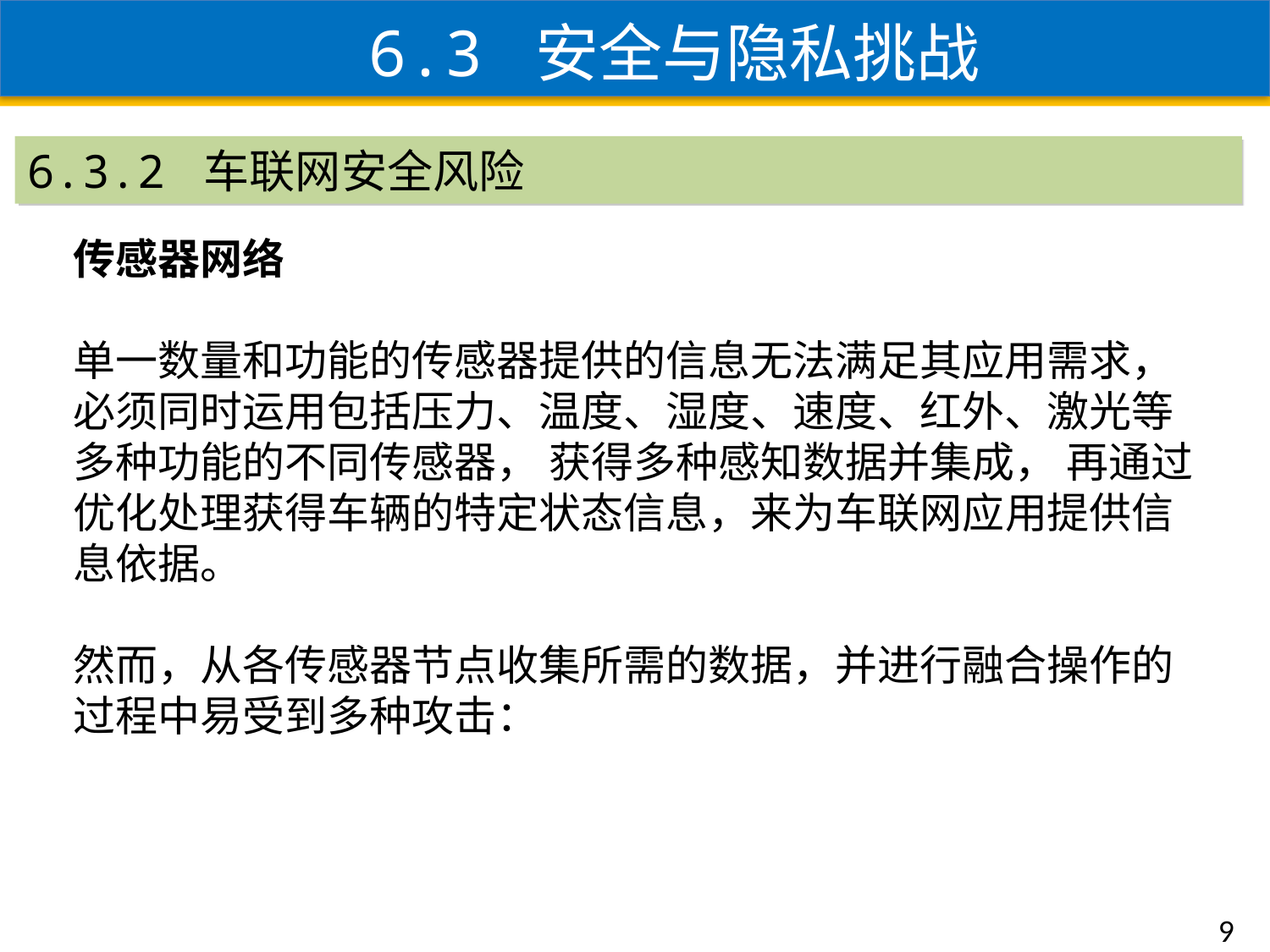

6.3 安全与隐私挑战
6.3.2 车联网安全风险
传感器网络

单一数量和功能的传感器提供的信息无法满足其应用需求， 必须同时运用包括压力、温度、湿度、速度、红外、激光等多种功能的不同传感器， 获得多种感知数据并集成， 再通过优化处理获得车辆的特定状态信息，来为车联网应用提供信息依据。

然而，从各传感器节点收集所需的数据，并进行融合操作的过程中易受到多种攻击：
9